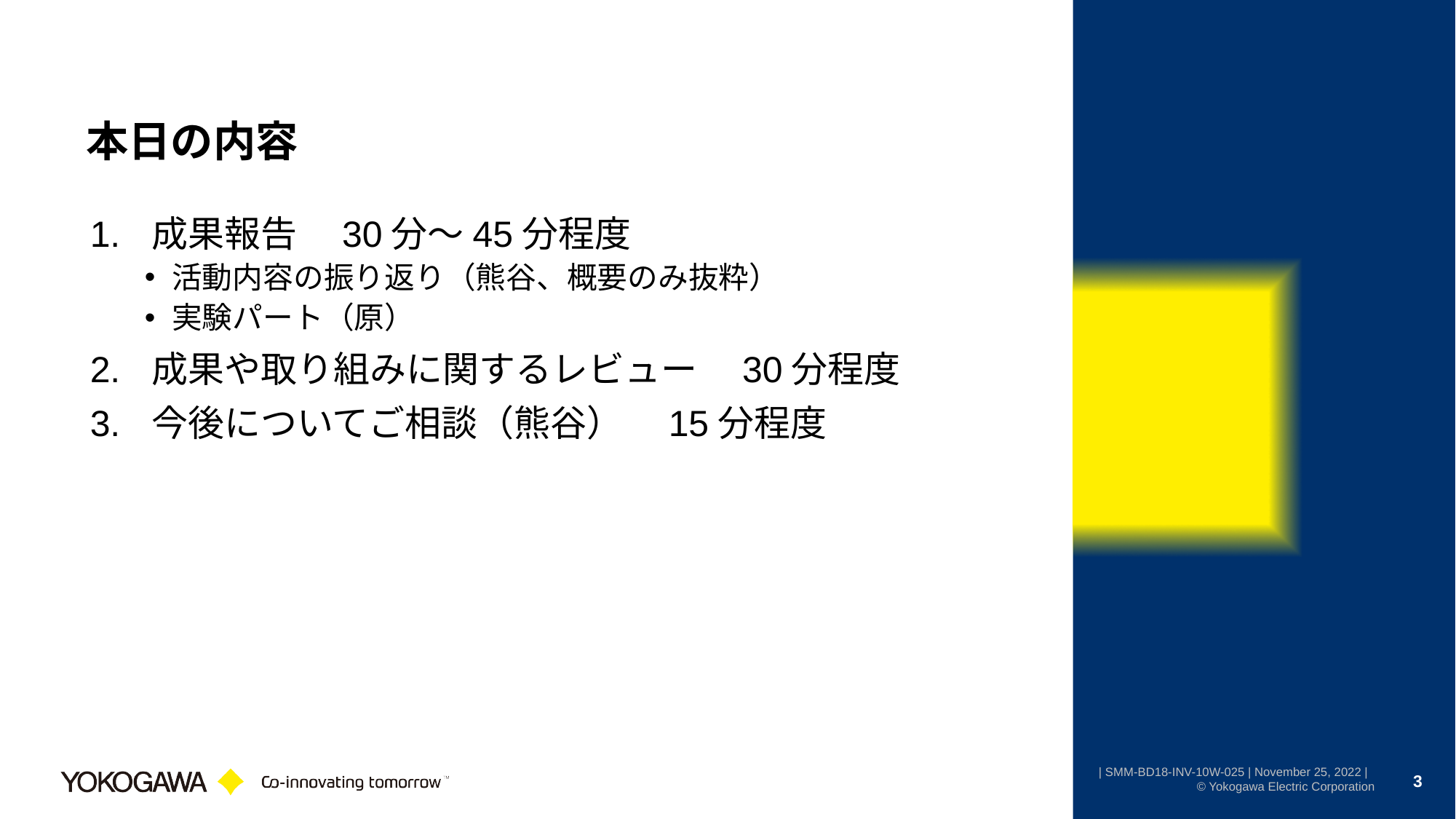

# 本日の内容
成果報告　30分～45分程度
活動内容の振り返り（熊谷、概要のみ抜粋）
実験パート（原）
成果や取り組みに関するレビュー　30分程度
今後についてご相談（熊谷）　15分程度
3